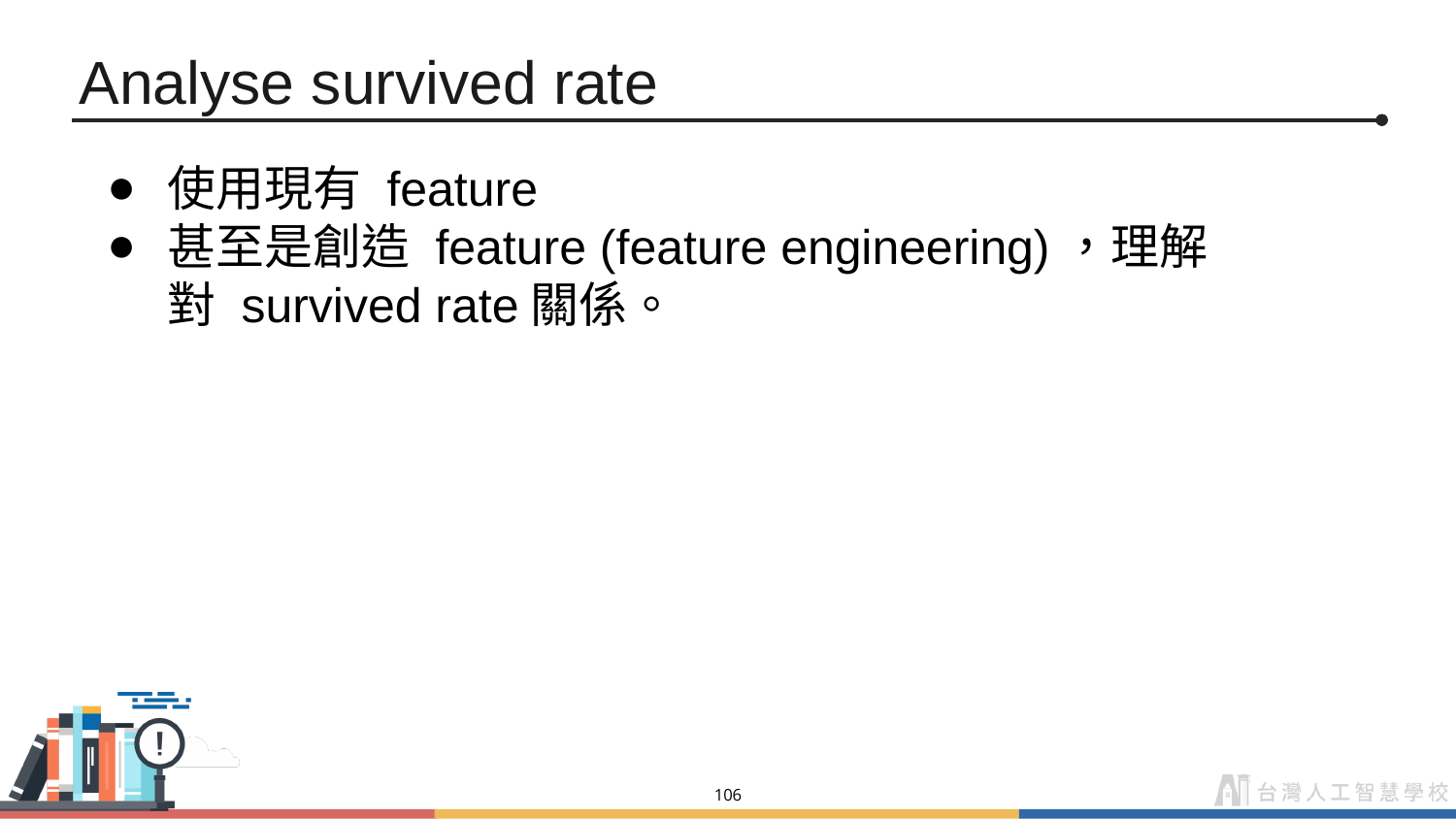

# Analyse survived rate
使用現有 feature
甚至是創造 feature (feature engineering)，理解對 survived rate關係。

106